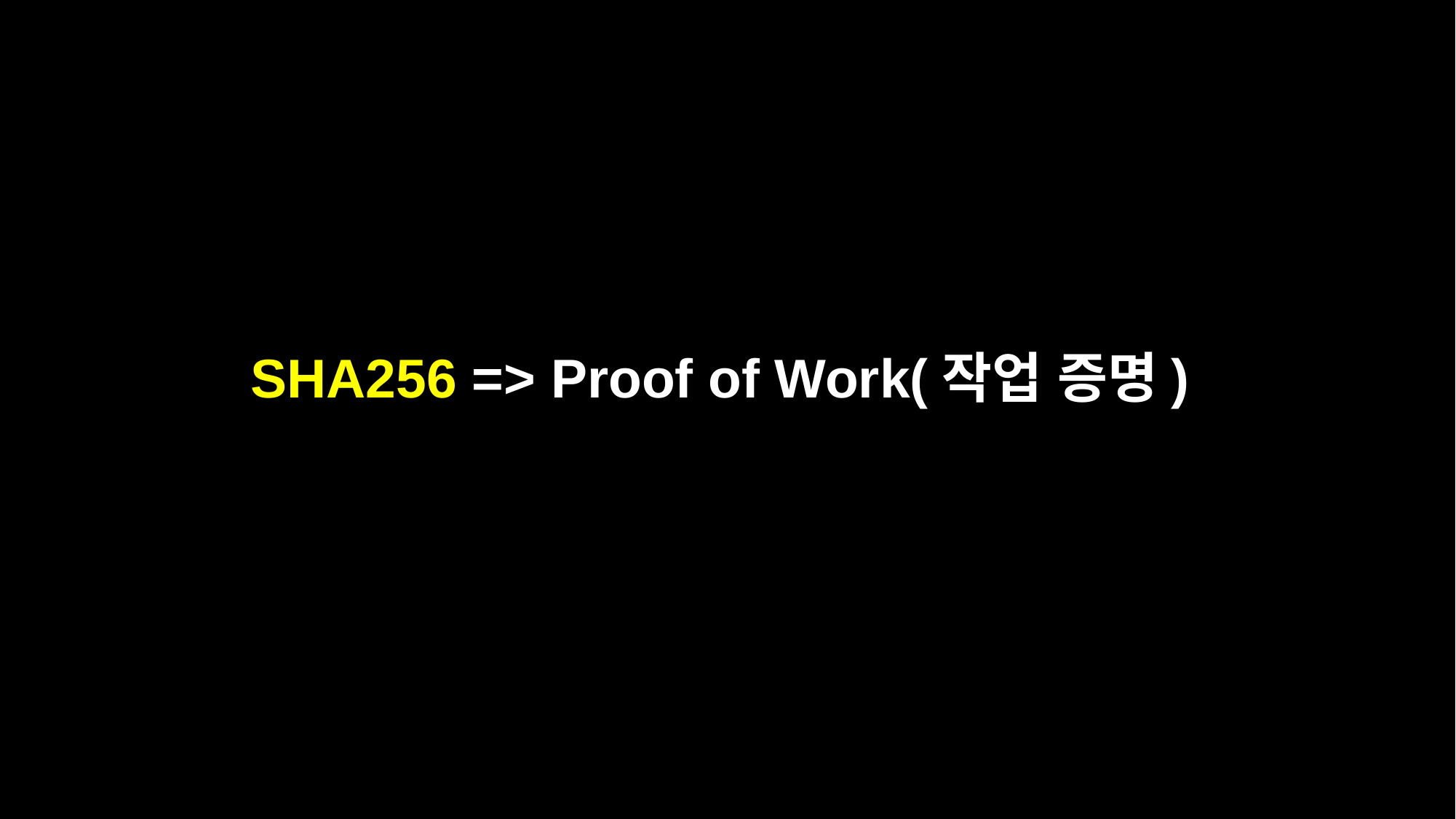

# SHA256 => Proof of Work(작업 증명)